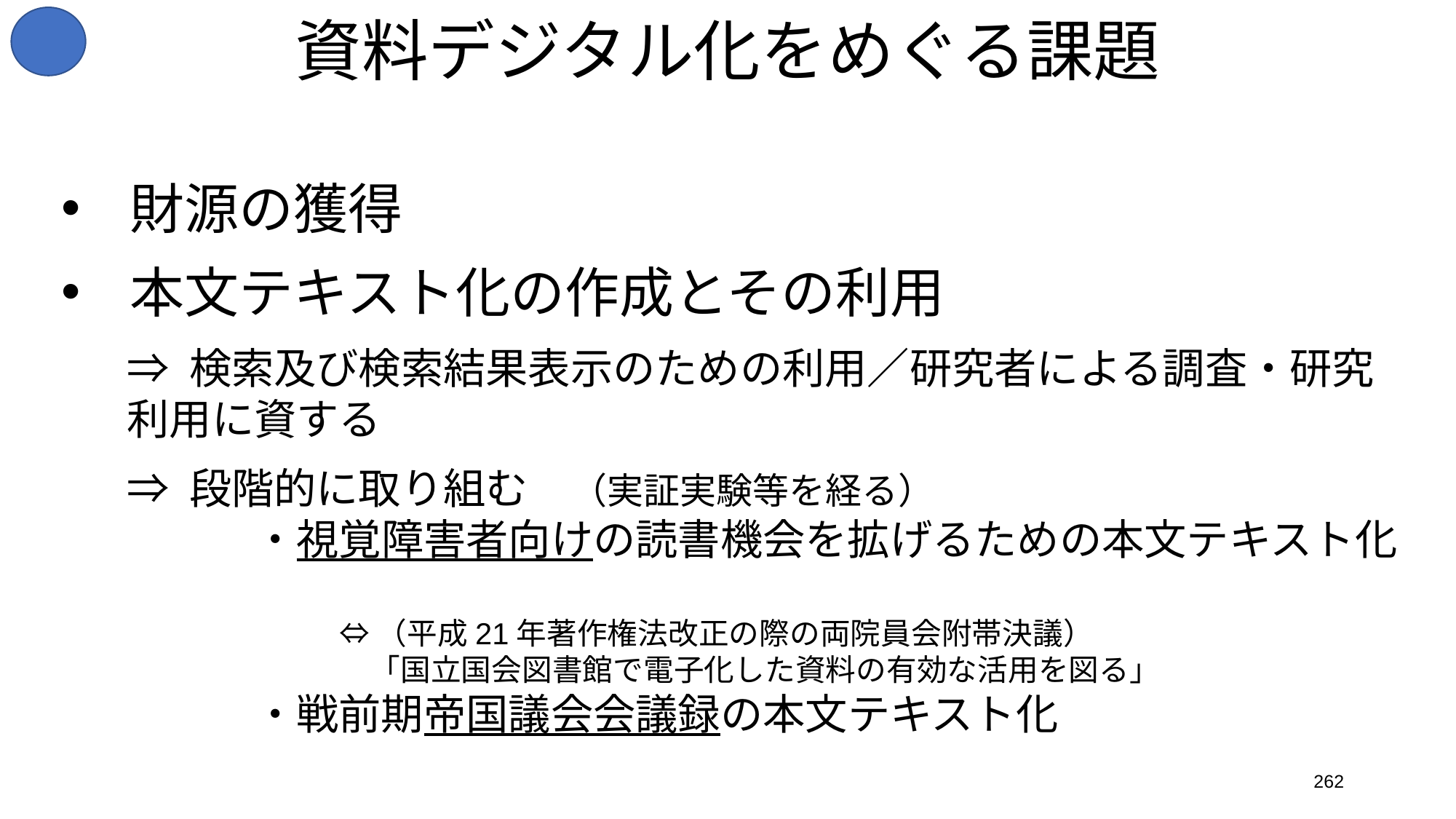

# 資料デジタル化をめぐる課題

財源の獲得
本文テキスト化の作成とその利用
⇒ 検索及び検索結果表示のための利用／研究者による調査・研究利用に資する
⇒ 段階的に取り組む　（実証実験等を経る）
　　　・視覚障害者向けの読書機会を拡げるための本文テキスト化
　　　　　　　⇔ （平成21年著作権法改正の際の両院員会附帯決議）
　　　　　　　　「国立国会図書館で電子化した資料の有効な活用を図る」
　　　・戦前期帝国議会会議録の本文テキスト化
262